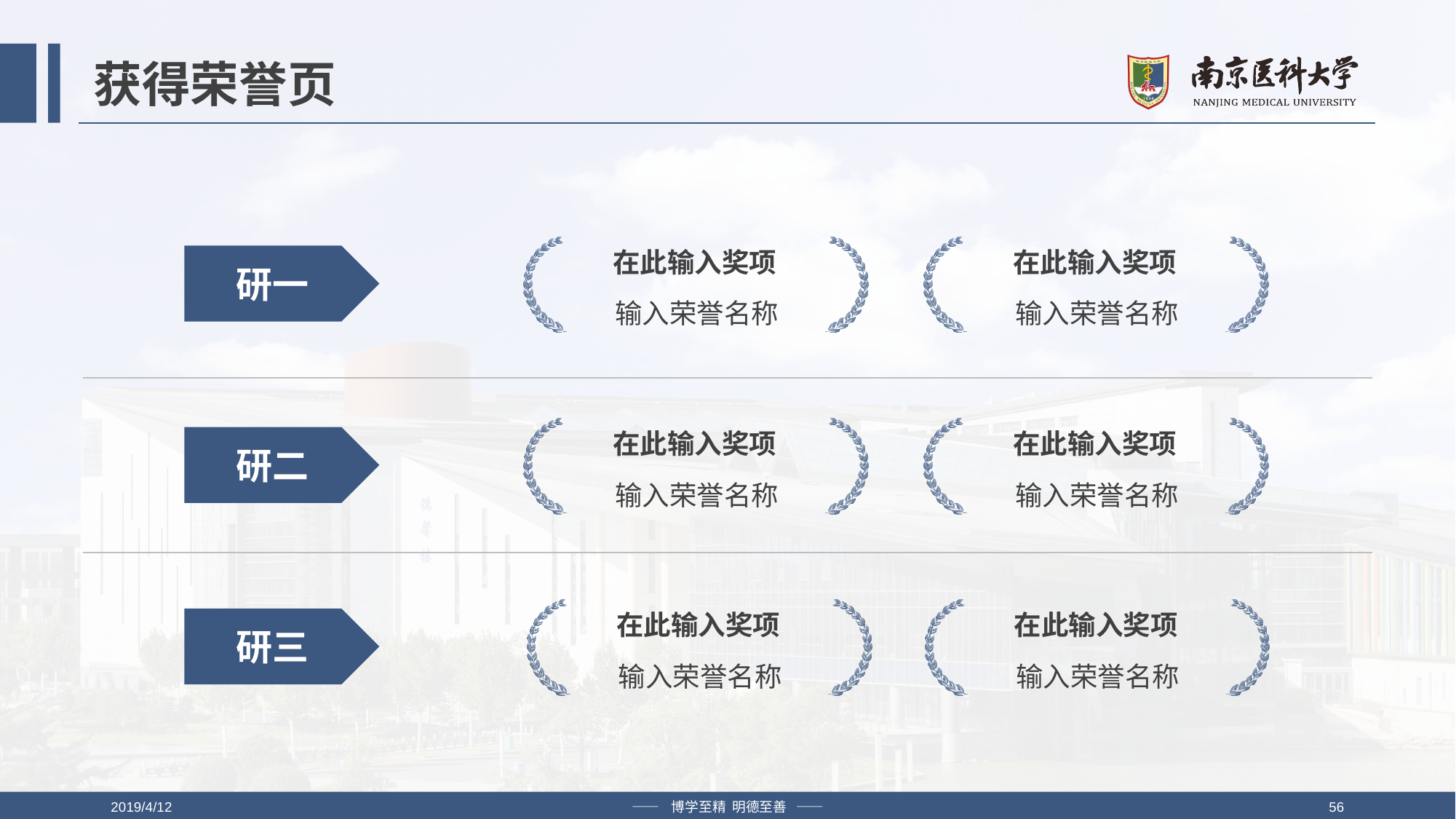

# 获得荣誉页
在此输入奖项

输入荣誉名称
在此输入奖项

输入荣誉名称
研一
在此输入奖项

输入荣誉名称
在此输入奖项

输入荣誉名称
研二
在此输入奖项

输入荣誉名称
在此输入奖项

输入荣誉名称
研三
2019/4/12
——   博学至精  明德至善   ——
56